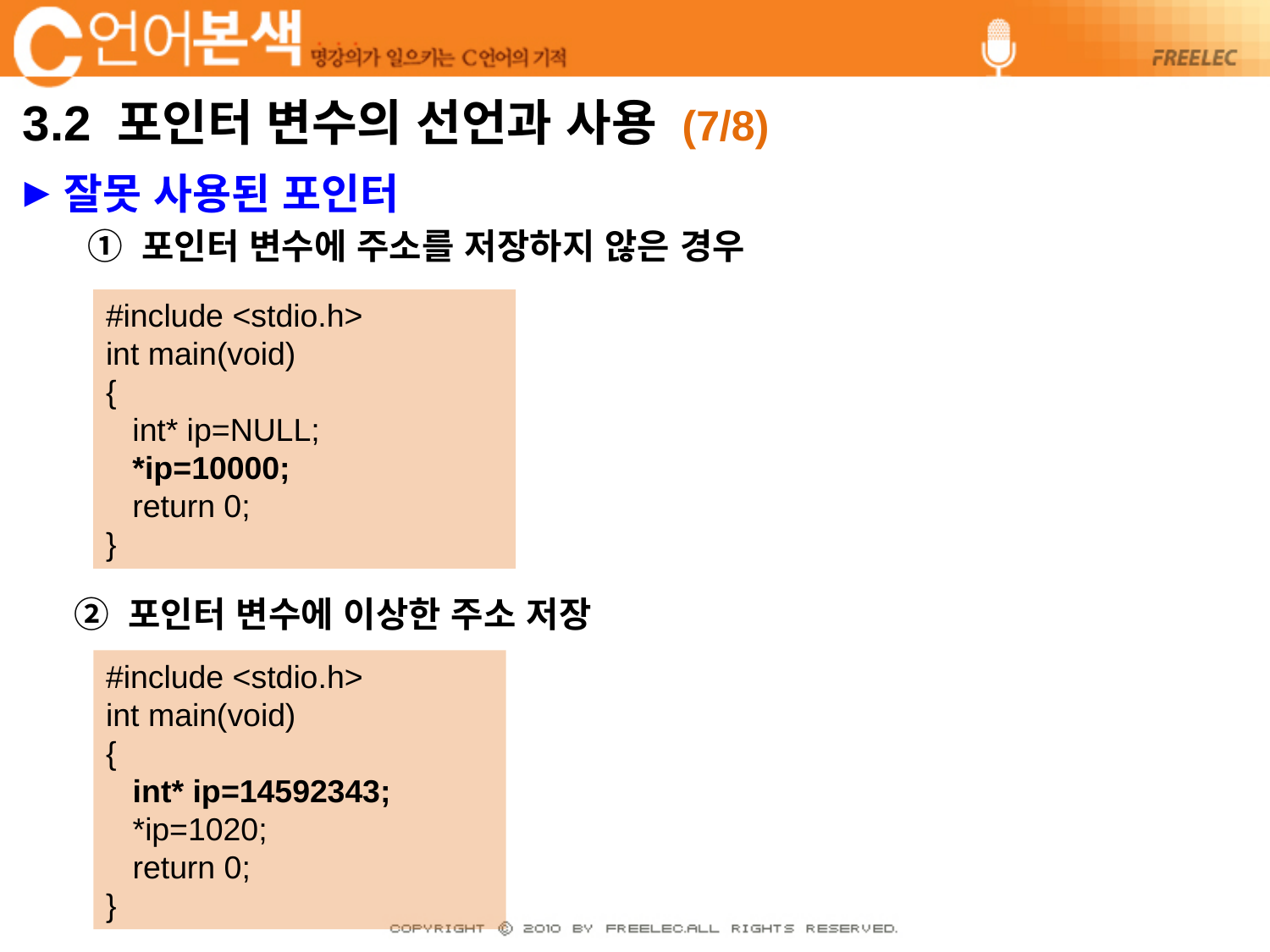

# 3.2 포인터 변수의 선언과 사용 (7/8)
잘못 사용된 포인터

① 포인터 변수에 주소를 저장하지 않은 경우
#include <stdio.h>
int main(void)
{
   int* ip=NULL;
   *ip=10000;
   return 0;
}
② 포인터 변수에 이상한 주소 저장
#include <stdio.h>
int main(void)
{
   int* ip=14592343;
   *ip=1020;
   return 0;
}